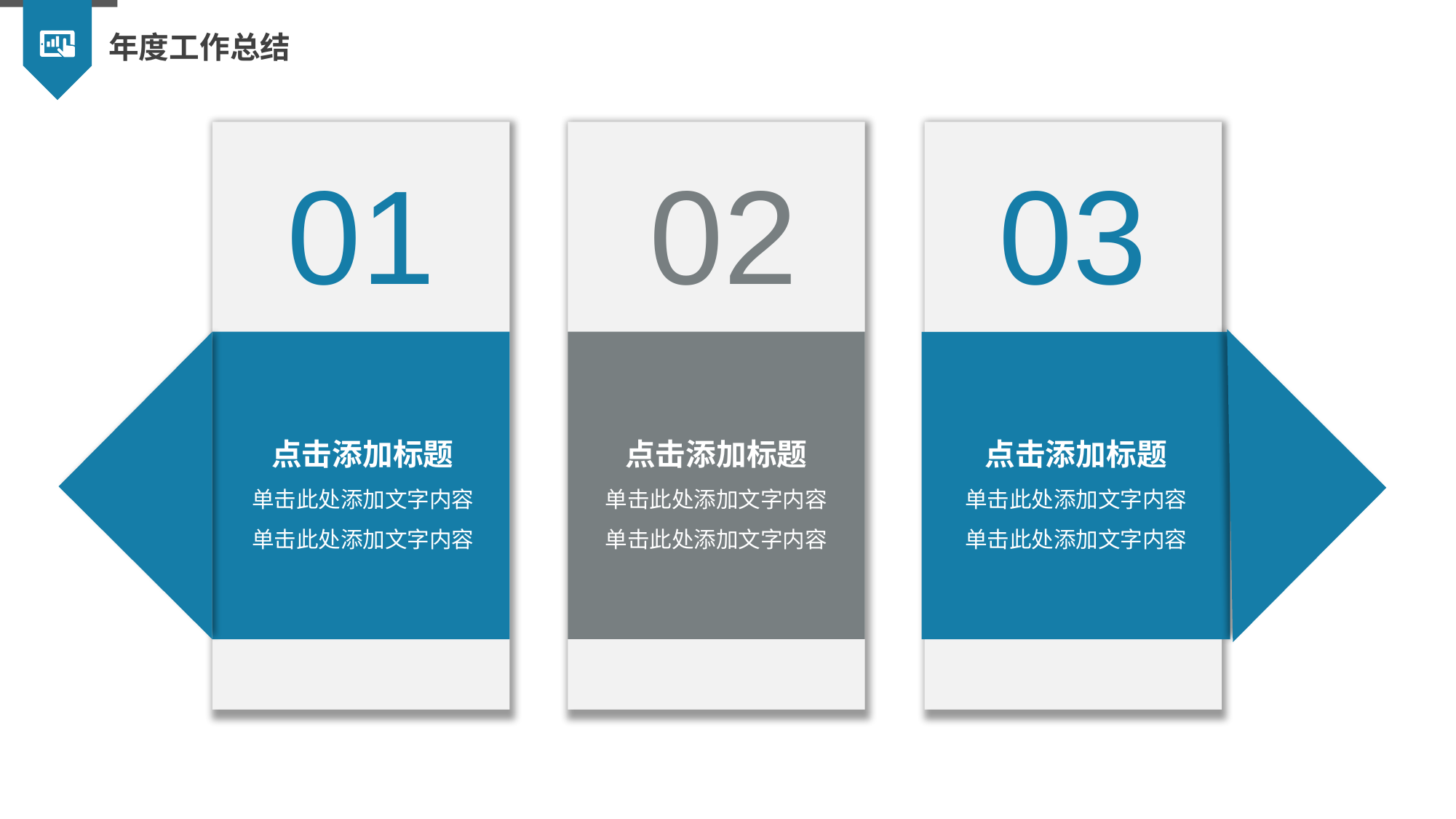

01
02
03

点击添加标题
单击此处添加文字内容
单击此处添加文字内容
点击添加标题
单击此处添加文字内容
单击此处添加文字内容
点击添加标题
单击此处添加文字内容
单击此处添加文字内容